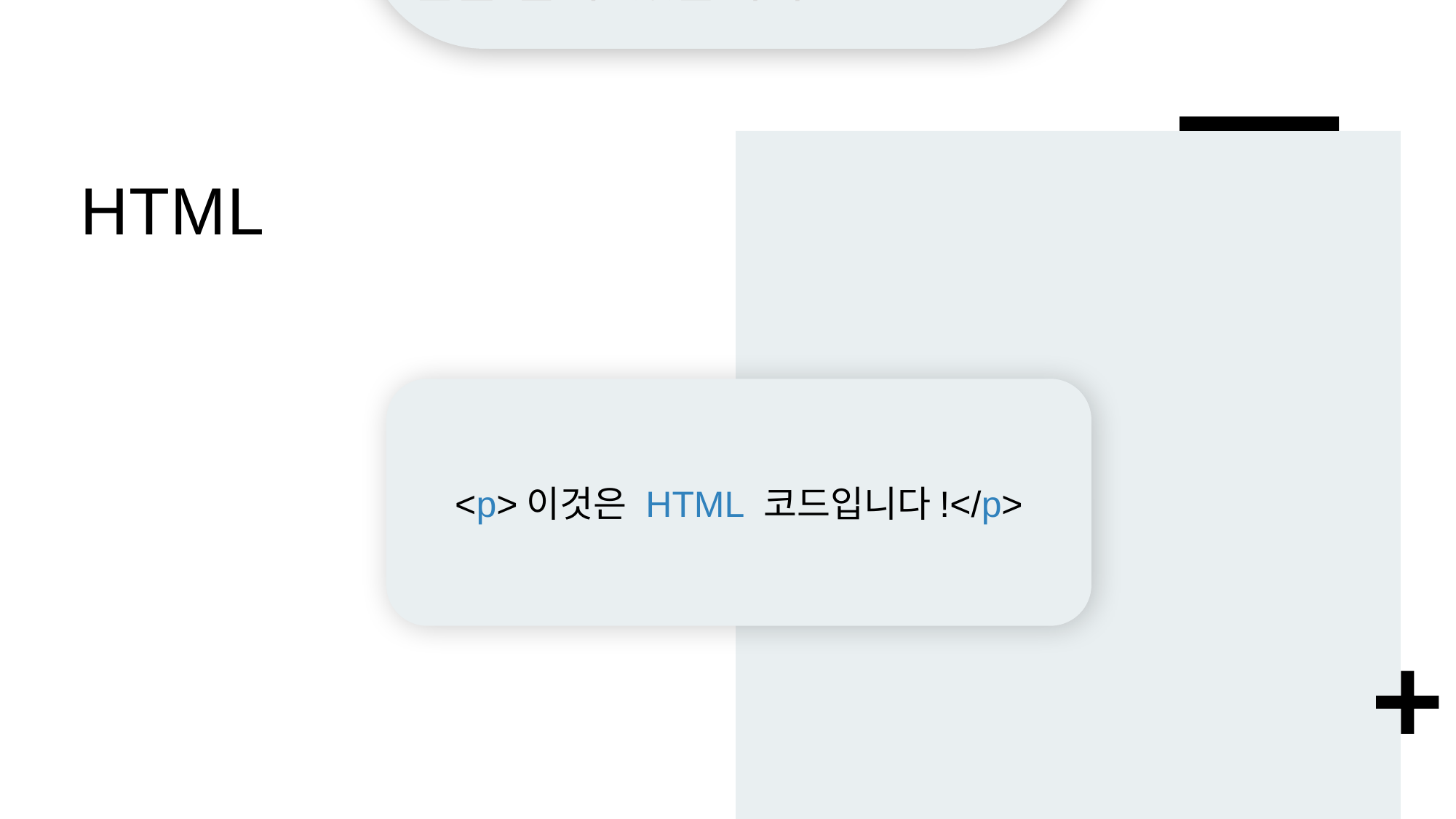

그래서 HTML은 무엇일까요?
HTML 은 프로그래밍 언어가 아닙니다;  컨텐츠의 구조를 정의하는 마크업 언어입니다. HTML은 컨텐츠의 서로 다른 부분들을 씌우거나(wrap) 감싸서(enclose) 다른 형식으로 보이게하거나 특정한 방식으로 동작하도록 하는 일련의 요소(elements)로 이루어져 있습니다. tags로 감싸는 것으로 단어나 이미지를 다른 어딘가로 하이퍼링크(hyperlink)하거나 단어들을 이탤릭체로 표시하고 글씨체를 크게 또는 작게 만드는 등의 일을 할 수 있습니다.
# HTML
<p>이것은 HTML 코드입니다!</p>